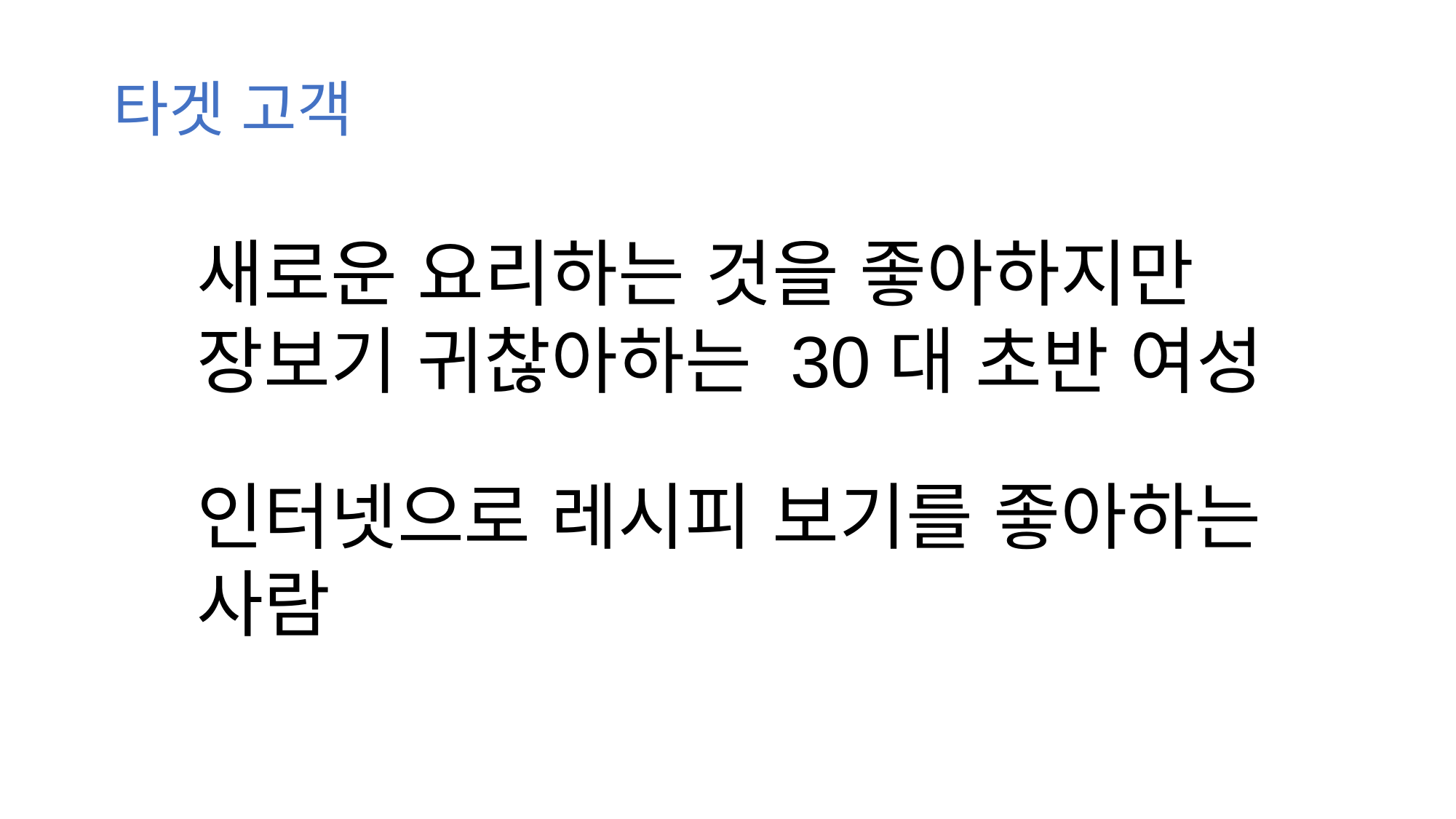

타겟 고객
새로운 요리하는 것을 좋아하지만 장보기 귀찮아하는 30대 초반 여성
인터넷으로 레시피 보기를 좋아하는 사람